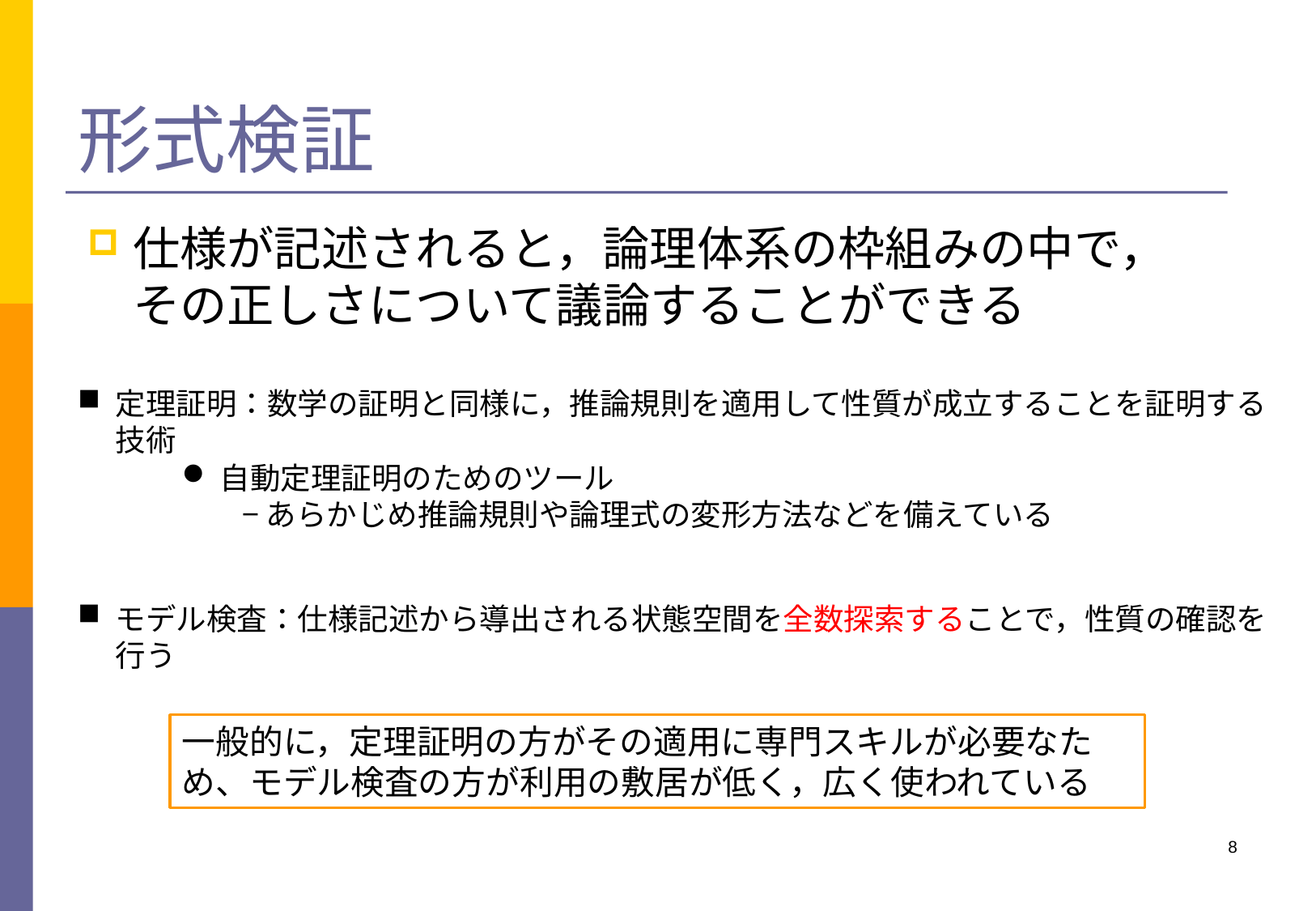

# 形式検証
仕様が記述されると，論理体系の枠組みの中で，その正しさについて議論することができる
定理証明：数学の証明と同様に，推論規則を適用して性質が成立することを証明する技術
自動定理証明のためのツール
　　− あらかじめ推論規則や論理式の変形方法などを備えている
モデル検査：仕様記述から導出される状態空間を全数探索することで，性質の確認を行う
一般的に，定理証明の方がその適用に専門スキルが必要なため、モデル検査の方が利用の敷居が低く，広く使われている
8